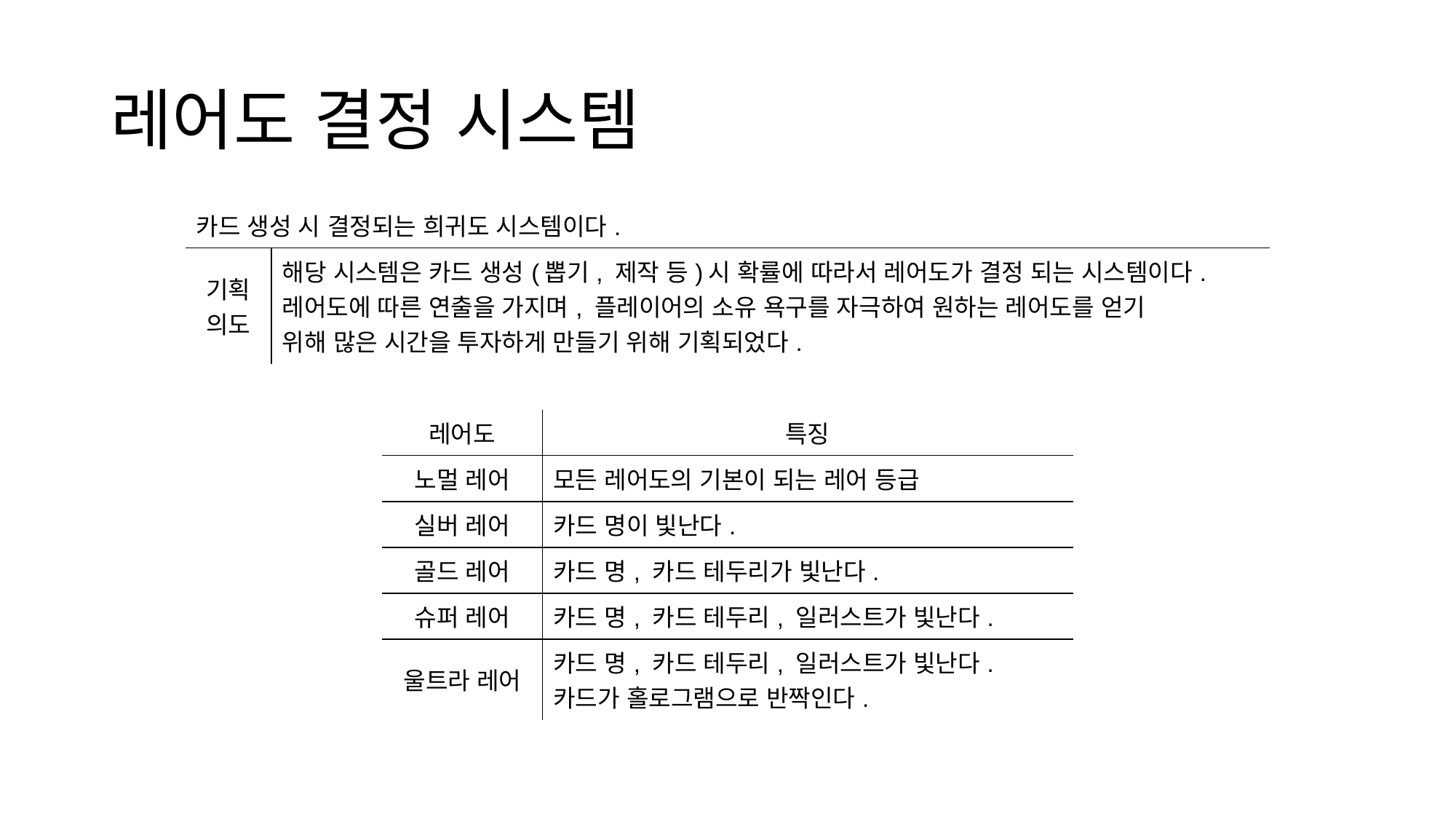

# 레어도 결정 시스템
| 카드 생성 시 결정되는 희귀도 시스템이다. |  |
| --- | --- |
| 기획 의도 | 해당 시스템은 카드 생성(뽑기, 제작 등)시 확률에 따라서 레어도가 결정 되는 시스템이다. 레어도에 따른 연출을 가지며, 플레이어의 소유 욕구를 자극하여 원하는 레어도를 얻기 위해 많은 시간을 투자하게 만들기 위해 기획되었다. |
| 레어도 | 특징 |
| --- | --- |
| 노멀 레어 | 모든 레어도의 기본이 되는 레어 등급 |
| 실버 레어 | 카드 명이 빛난다. |
| 골드 레어 | 카드 명, 카드 테두리가 빛난다. |
| 슈퍼 레어 | 카드 명, 카드 테두리, 일러스트가 빛난다. |
| 울트라 레어 | 카드 명, 카드 테두리, 일러스트가 빛난다. 카드가 홀로그램으로 반짝인다. |